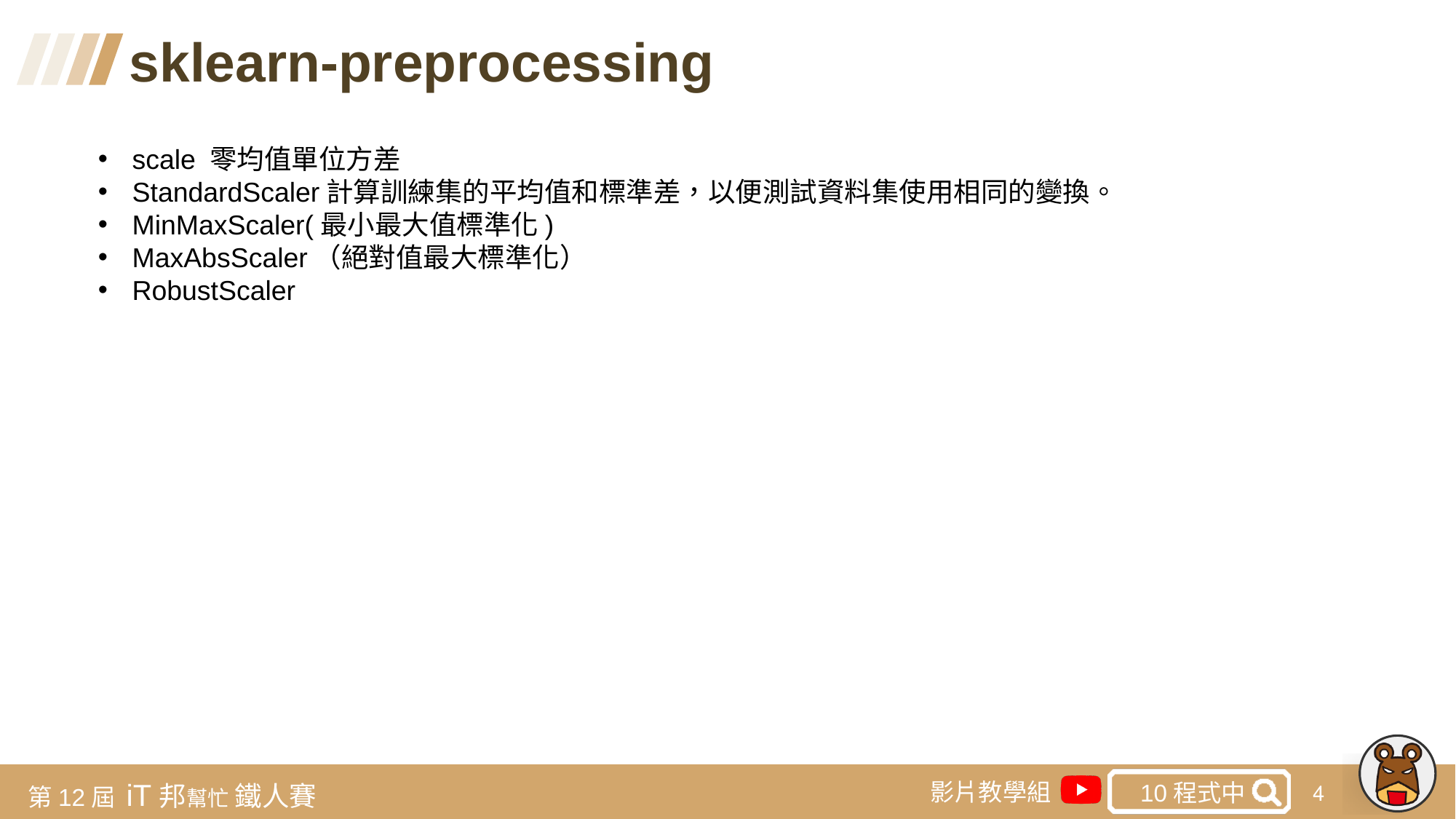

sklearn-preprocessing
scale 零均值單位方差
StandardScaler計算訓練集的平均值和標準差，以便測試資料集使用相同的變換。
MinMaxScaler(最小最大值標準化)
MaxAbsScaler（絕對值最大標準化）
RobustScaler